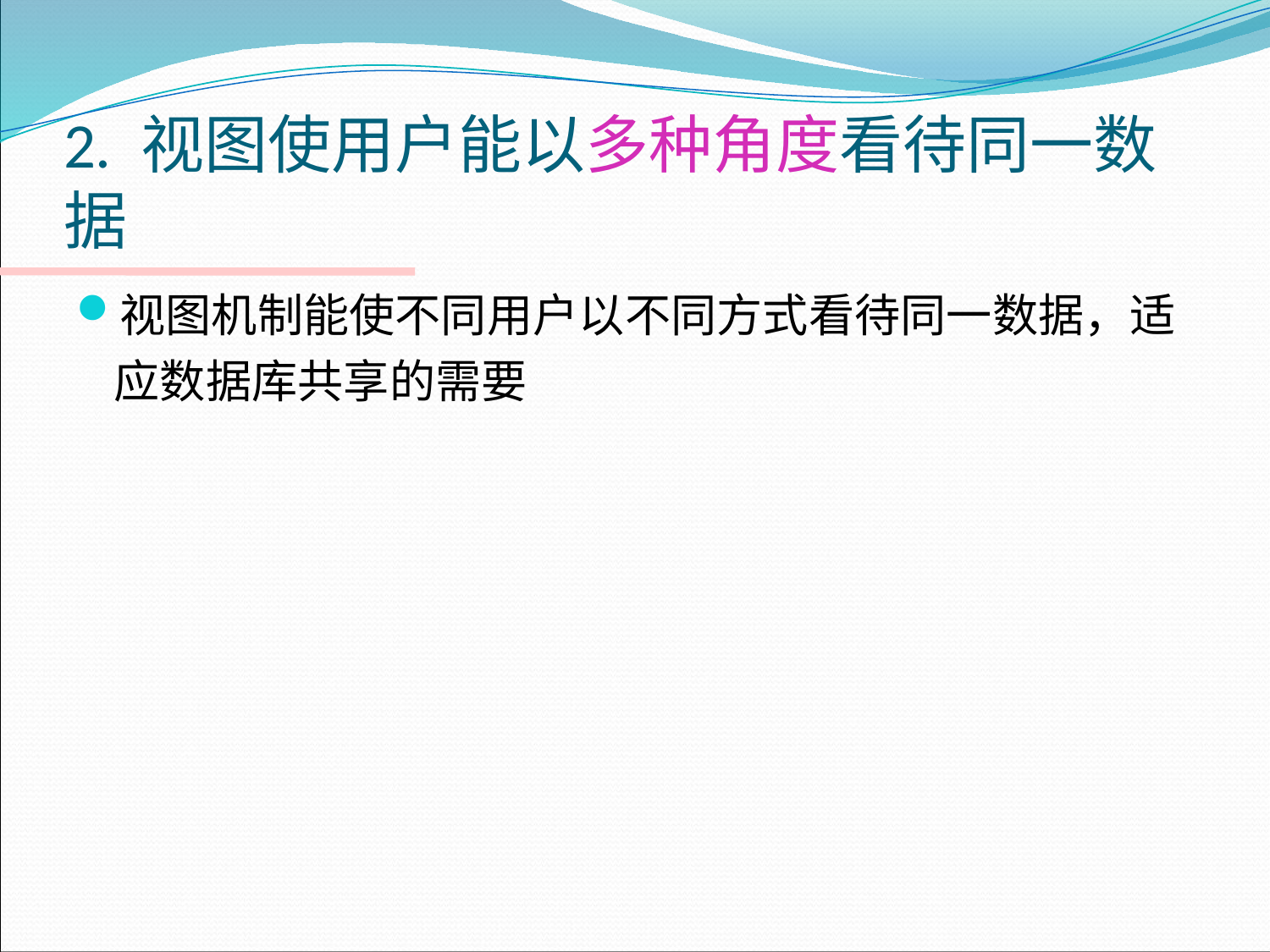

# 2. 视图使用户能以多种角度看待同一数据
视图机制能使不同用户以不同方式看待同一数据，适应数据库共享的需要

399